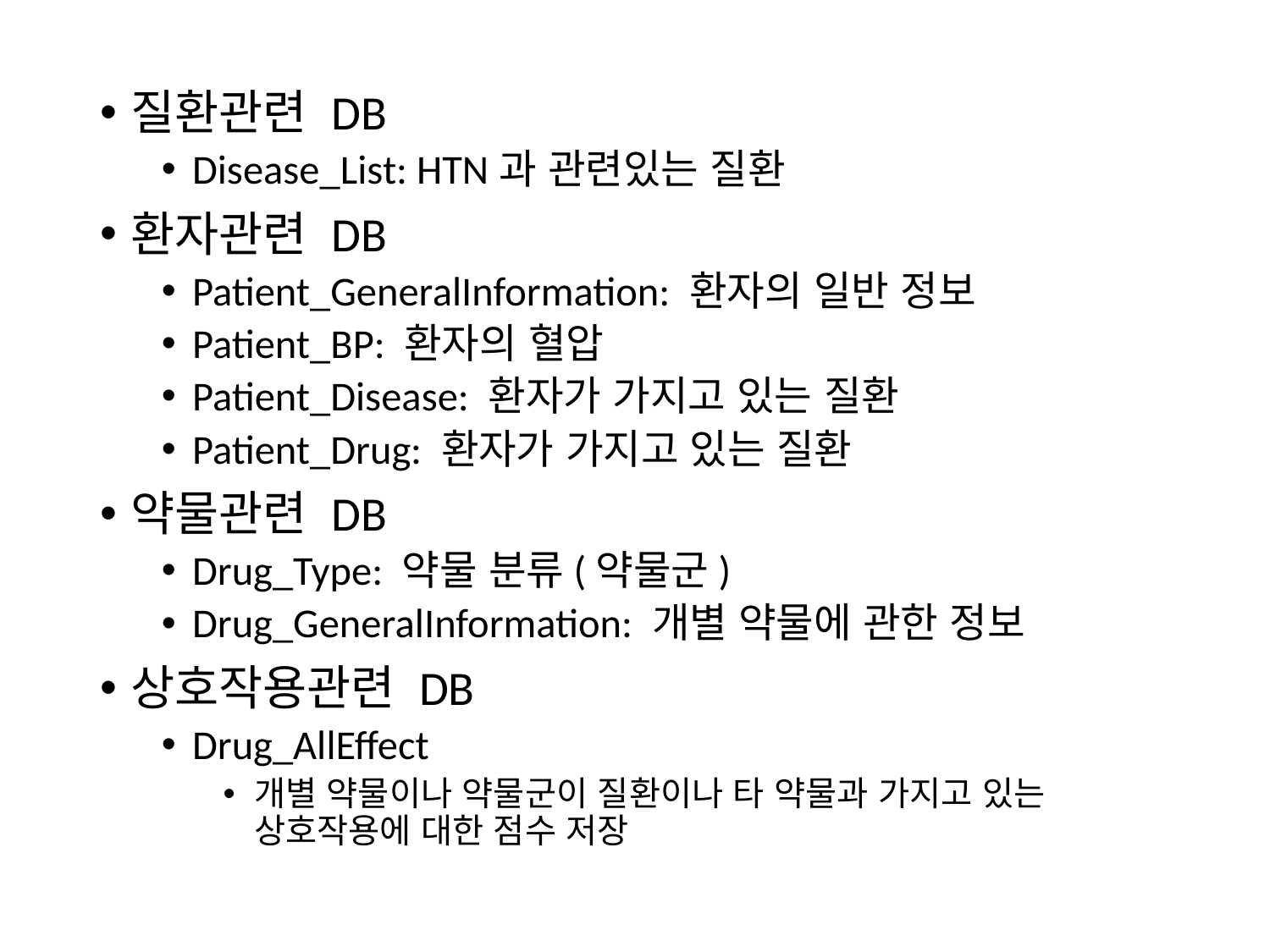

질환관련 DB
Disease_List: HTN과 관련있는 질환
환자관련 DB
Patient_GeneralInformation: 환자의 일반 정보
Patient_BP: 환자의 혈압
Patient_Disease: 환자가 가지고 있는 질환
Patient_Drug: 환자가 가지고 있는 질환
약물관련 DB
Drug_Type: 약물 분류(약물군)
Drug_GeneralInformation: 개별 약물에 관한 정보
상호작용관련 DB
Drug_AllEffect
개별 약물이나 약물군이 질환이나 타 약물과 가지고 있는 상호작용에 대한 점수 저장